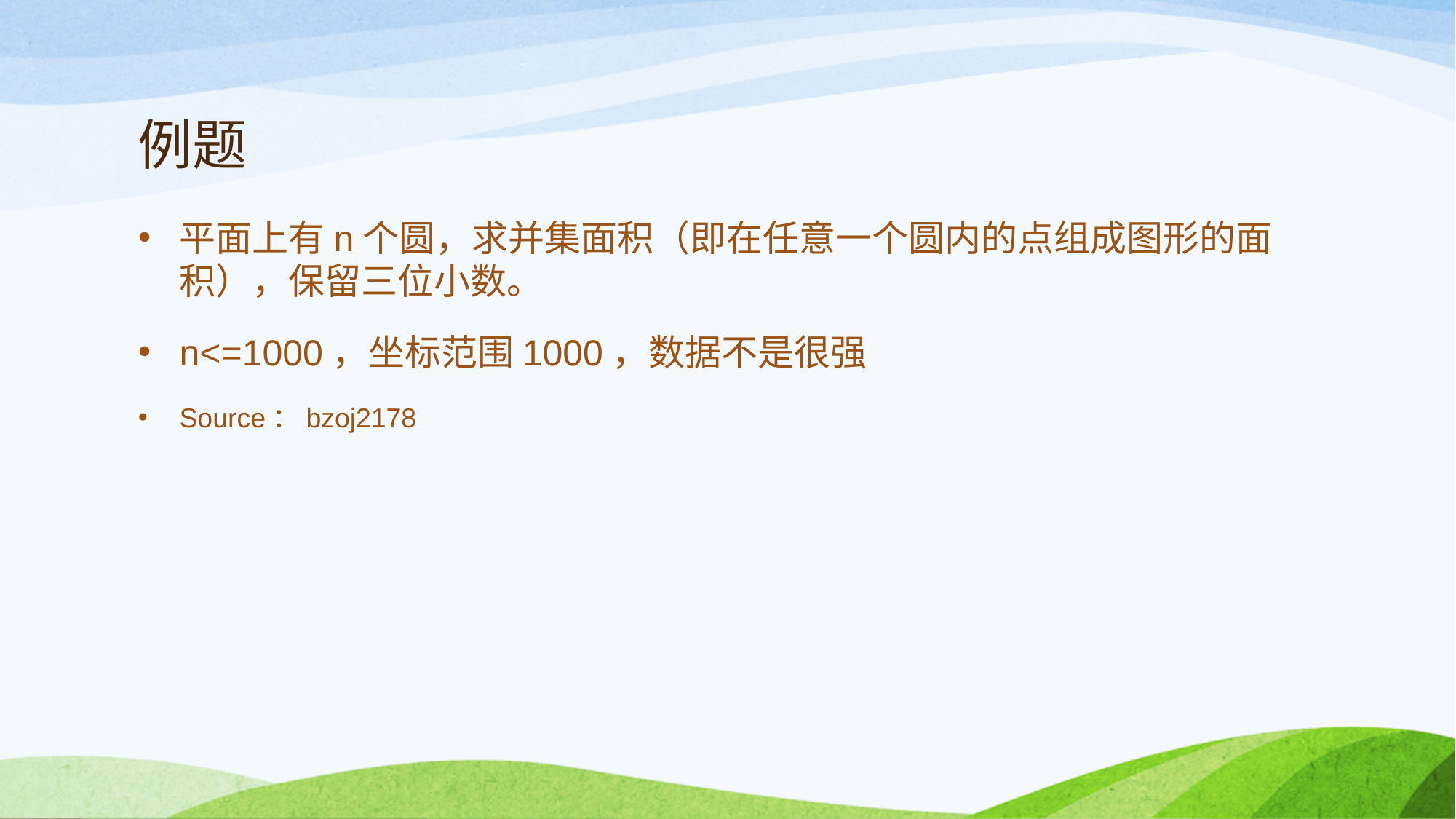

# 例题
平面上有n个圆，求并集面积（即在任意一个圆内的点组成图形的面积），保留三位小数。
n<=1000，坐标范围1000，数据不是很强
Source：bzoj2178